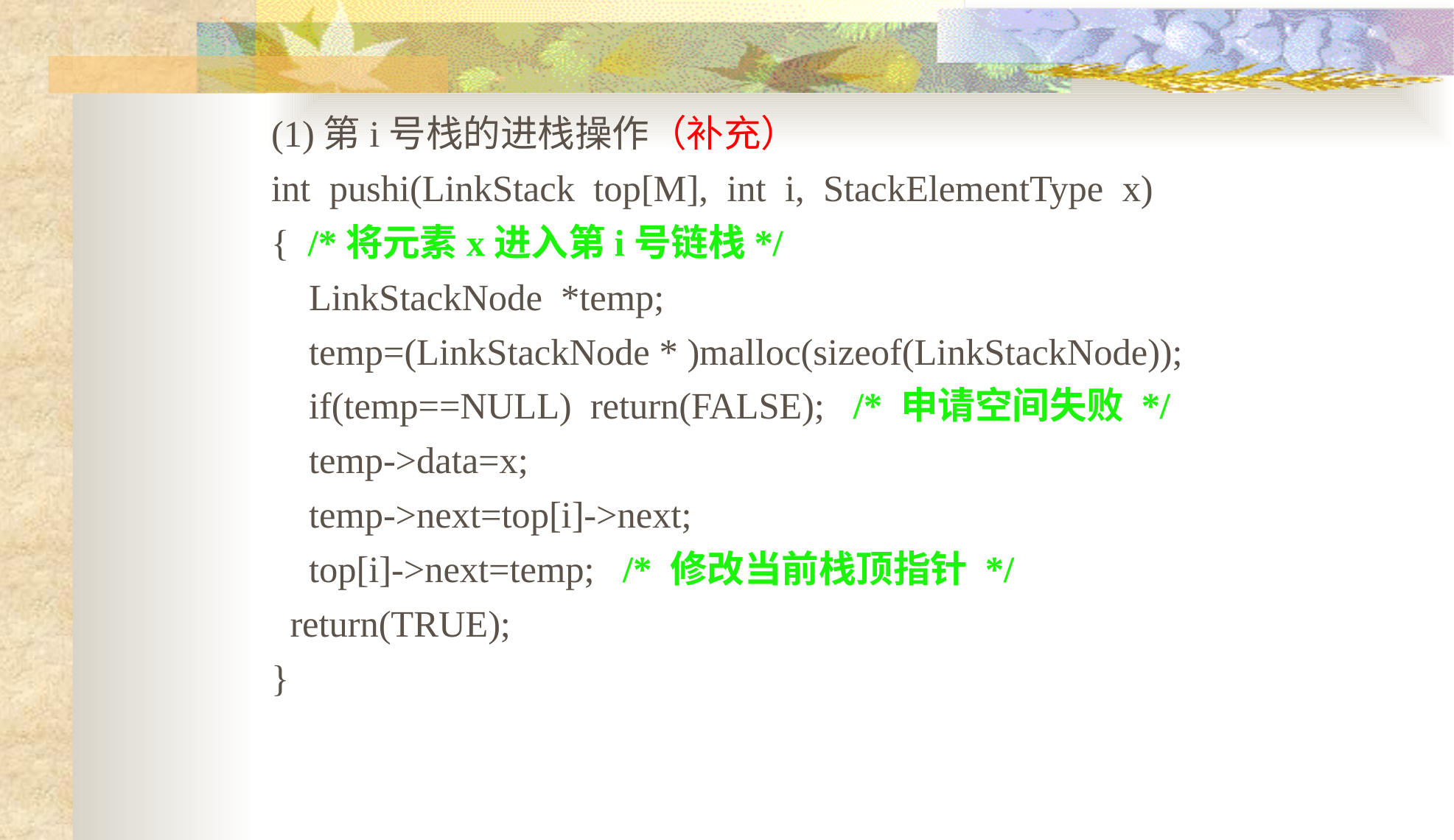

(1)第i号栈的进栈操作（补充）
int  pushi(LinkStack  top[M],  int  i,  StackElementType  x)
{  /*将元素x进入第i号链栈*/
    LinkStackNode  *temp;
    temp=(LinkStackNode * )malloc(sizeof(LinkStackNode));
    if(temp==NULL)  return(FALSE);   /* 申请空间失败 */
    temp->data=x;
    temp->next=top[i]->next;
    top[i]->next=temp;   /* 修改当前栈顶指针 */
  return(TRUE);
}